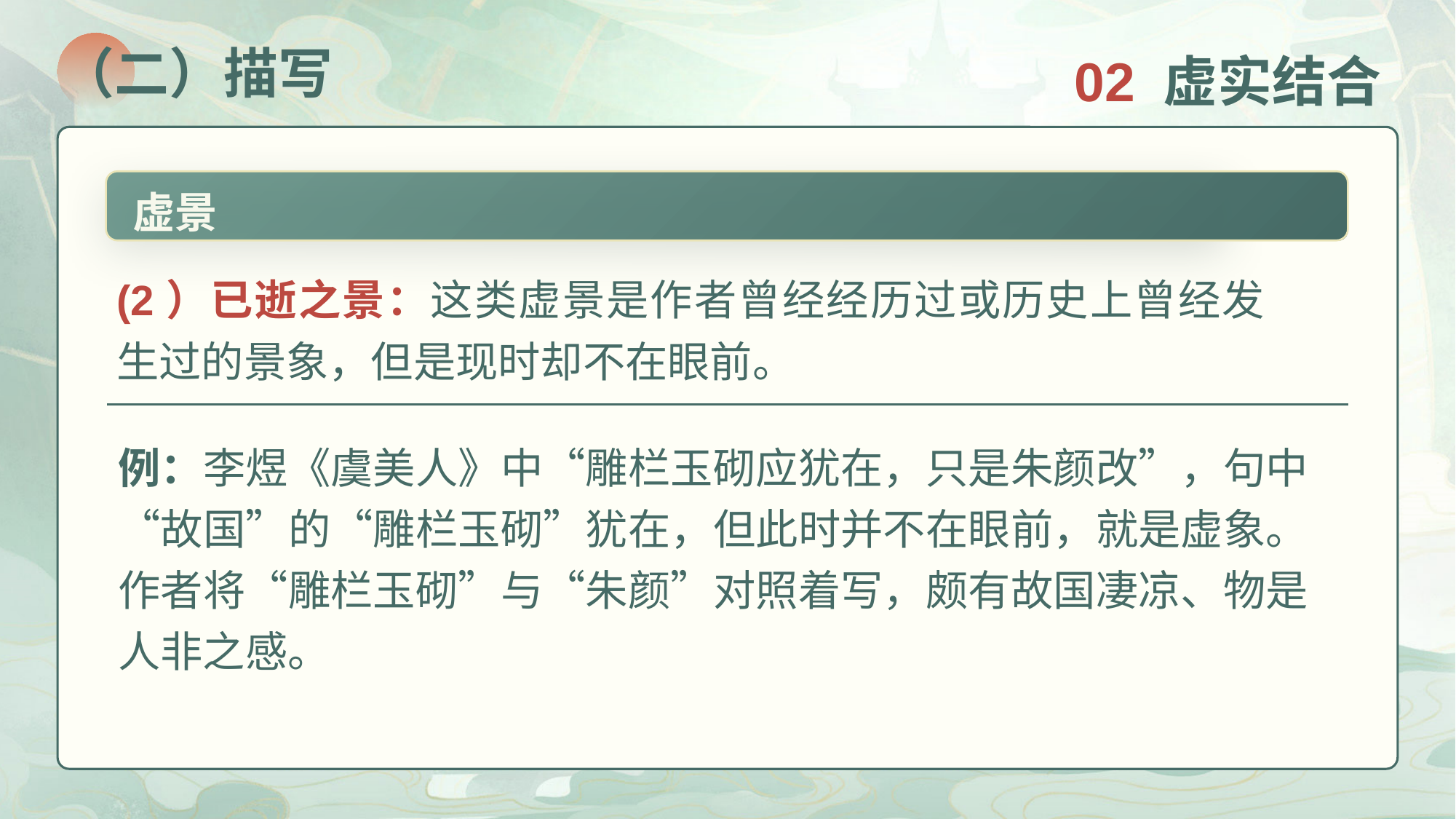

02 虚实结合

（二）描写

虚景

(2）已逝之景：这类虚景是作者曾经经历过或历史上曾经发生过的景象，但是现时却不在眼前。
例：李煜《虞美人》中“雕栏玉砌应犹在，只是朱颜改”，句中“故国”的“雕栏玉砌”犹在，但此时并不在眼前，就是虚象。作者将“雕栏玉砌”与“朱颜”对照着写，颇有故国凄凉、物是人非之感。